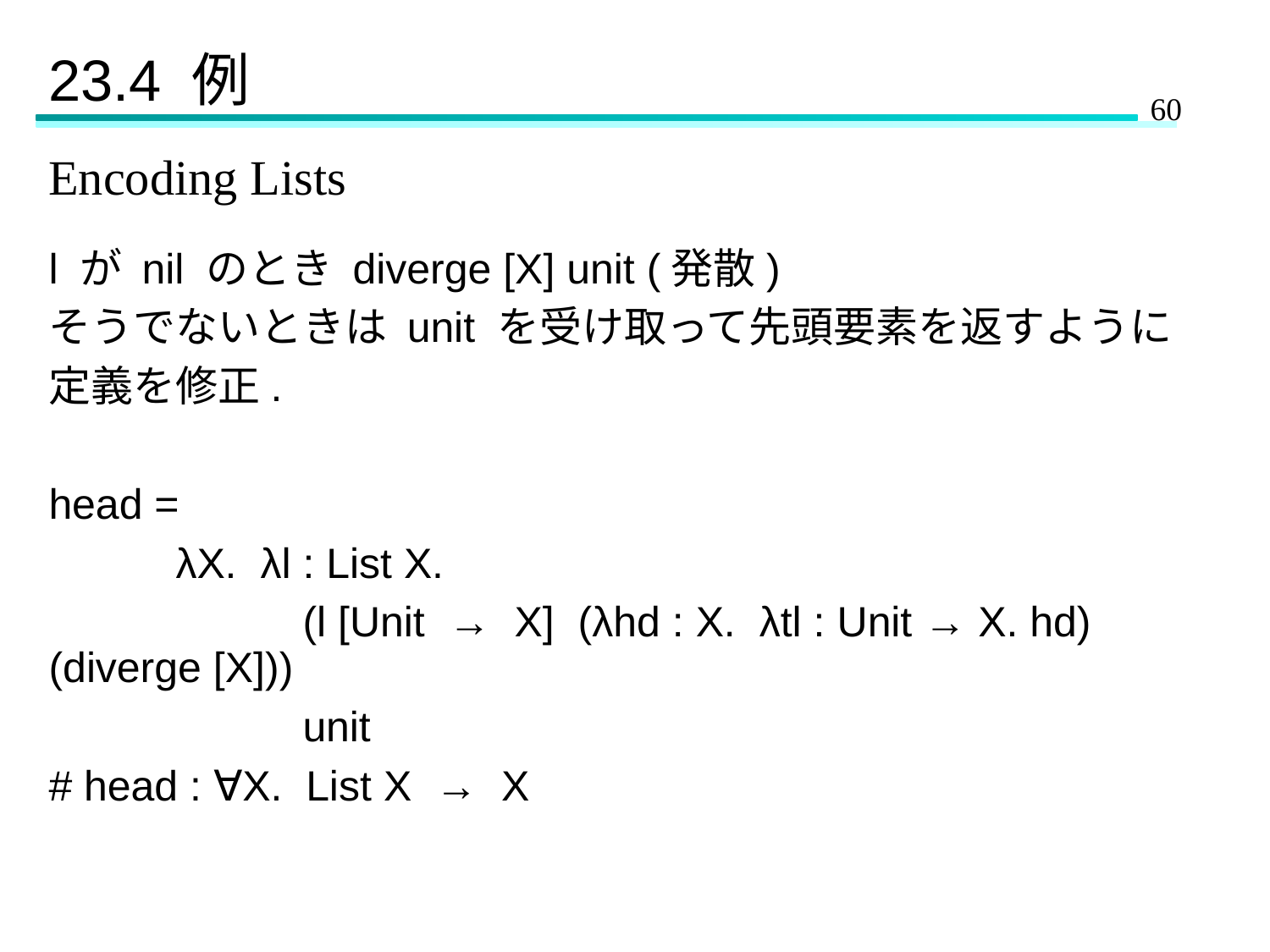

# 23.4 例
Encoding Lists

l が nil のとき diverge [X] unit (発散)
そうでないときは unit を受け取って先頭要素を返すように
定義を修正.

head =
	λX.  λl : List X.
		(l [Unit  →  X]  (λhd : X.  λtl : Unit → X. hd)  (diverge [X]))
		unit
# head : ∀X.  List X  →  X